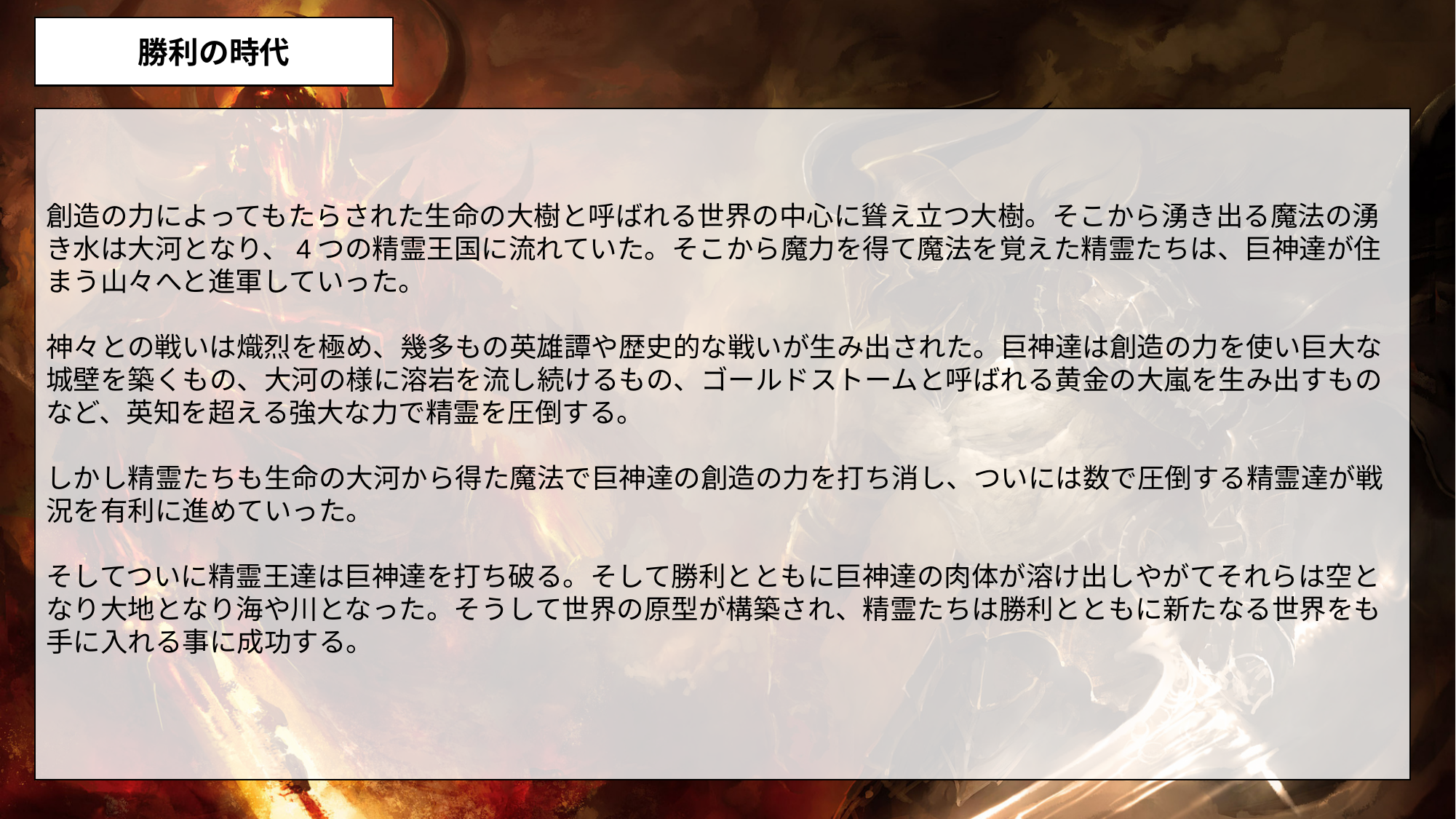

勝利の時代
創造の力によってもたらされた生命の大樹と呼ばれる世界の中心に聳え立つ大樹。そこから湧き出る魔法の湧き水は大河となり、4つの精霊王国に流れていた。そこから魔力を得て魔法を覚えた精霊たちは、巨神達が住まう山々へと進軍していった。

神々との戦いは熾烈を極め、幾多もの英雄譚や歴史的な戦いが生み出された。巨神達は創造の力を使い巨大な城壁を築くもの、大河の様に溶岩を流し続けるもの、ゴールドストームと呼ばれる黄金の大嵐を生み出すものなど、英知を超える強大な力で精霊を圧倒する。

しかし精霊たちも生命の大河から得た魔法で巨神達の創造の力を打ち消し、ついには数で圧倒する精霊達が戦況を有利に進めていった。

そしてついに精霊王達は巨神達を打ち破る。そして勝利とともに巨神達の肉体が溶け出しやがてそれらは空となり大地となり海や川となった。そうして世界の原型が構築され、精霊たちは勝利とともに新たなる世界をも手に入れる事に成功する。